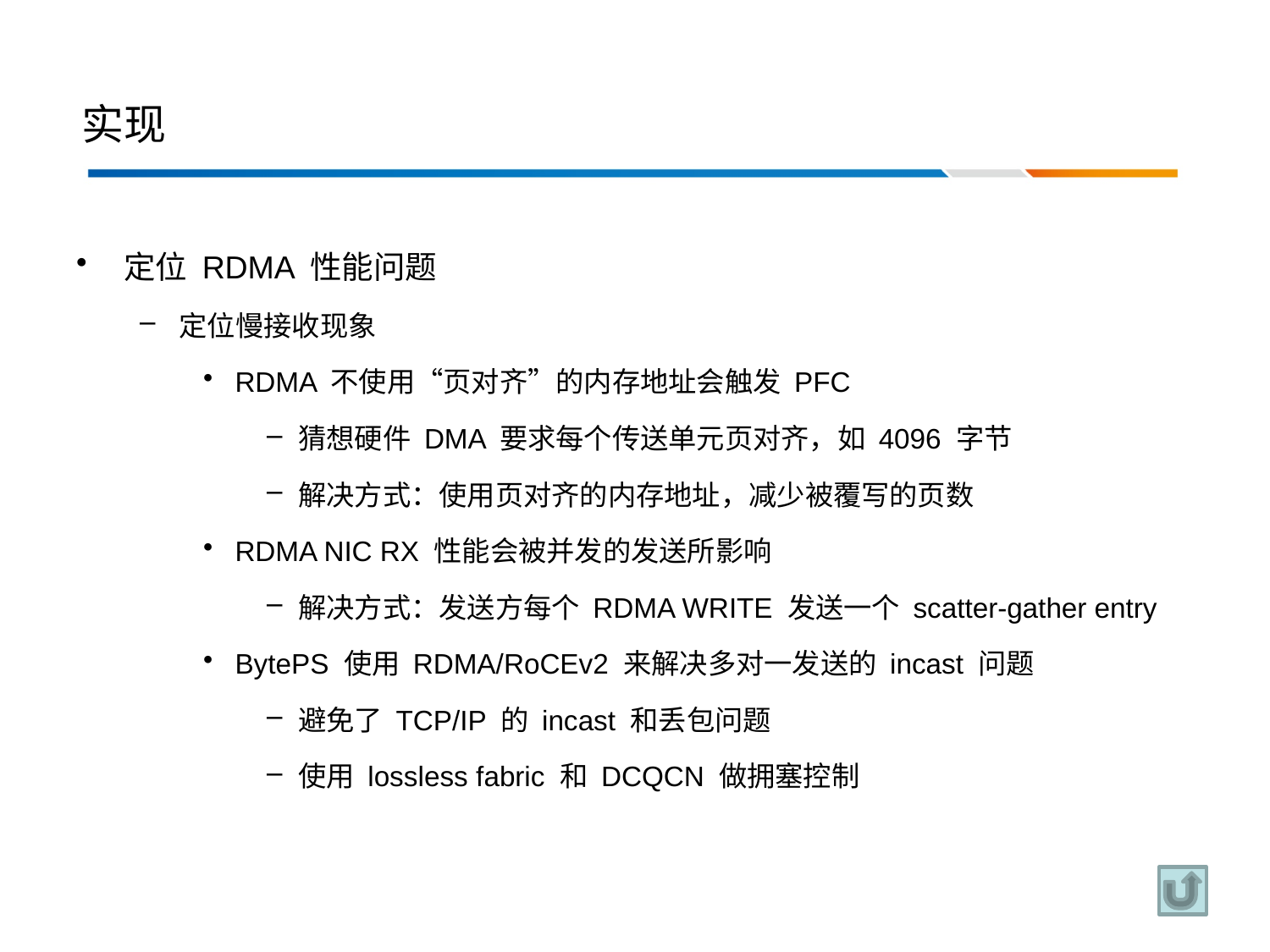

# 实现
定位 RDMA 性能问题
定位慢接收现象
RDMA 不使用“页对齐”的内存地址会触发 PFC
猜想硬件 DMA 要求每个传送单元页对齐，如 4096 字节
解决方式：使用页对齐的内存地址，减少被覆写的页数
RDMA NIC RX 性能会被并发的发送所影响
解决方式：发送方每个 RDMA WRITE 发送一个 scatter-gather entry
BytePS 使用 RDMA/RoCEv2 来解决多对一发送的 incast 问题
避免了 TCP/IP 的 incast 和丢包问题
使用 lossless fabric 和 DCQCN 做拥塞控制
43